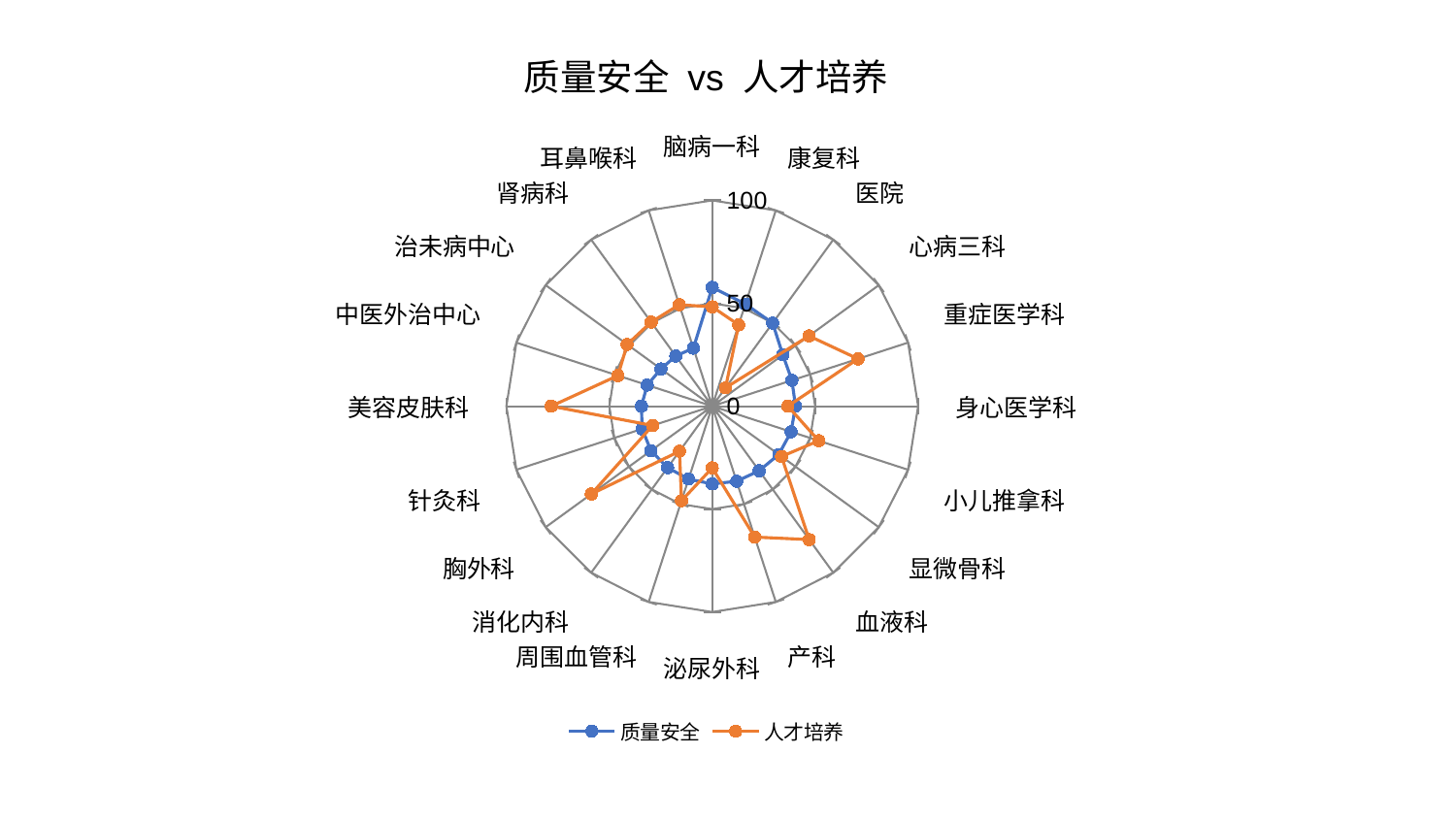

### Chart: 质量安全 vs 人才培养

| Category | 质量安全 | 人才培养 |
|---|---|---|
| 脑病一科 | 57.71013197851139 | 48.25816886469834 |
| 康复科 | 52.164851349486796 | 41.55509492741956 |
| 医院 | 49.92987611387931 | 11.02806607686307 |
| 心病三科 | 42.395273362357734 | 58.10938146584542 |
| 重症医学科 | 40.697185534923634 | 74.4405846431161 |
| 身心医学科 | 40.46371799532683 | 36.75035493925483 |
| 小儿推拿科 | 40.27424241058168 | 54.368348447875995 |
| 显微骨科 | 39.94199878017633 | 41.60873881057262 |
| 血液科 | 38.79080087505413 | 80.12924545529279 |
| 产科 | 38.34965613311685 | 66.88000852996451 |
| 泌尿外科 | 37.780727646406675 | 29.997323260415868 |
| 周围血管科 | 37.25063526495556 | 48.313434370722256 |
| 消化内科 | 36.91602864122024 | 27.083403431824422 |
| 胸外科 | 36.81965696060858 | 72.62113427701102 |
| 针灸科 | 35.795859582776814 | 30.43203052854245 |
| 美容皮肤科 | 34.41180579794376 | 78.21297559283151 |
| 中医外治中心 | 33.20863763426998 | 48.18053619811675 |
| 治未病中心 | 30.790808006644777 | 51.10042043283202 |
| 肾病科 | 30.15050375530391 | 50.49422442400587 |
| 耳鼻喉科 | 29.65828656214915 | 51.86389617000225 |
22